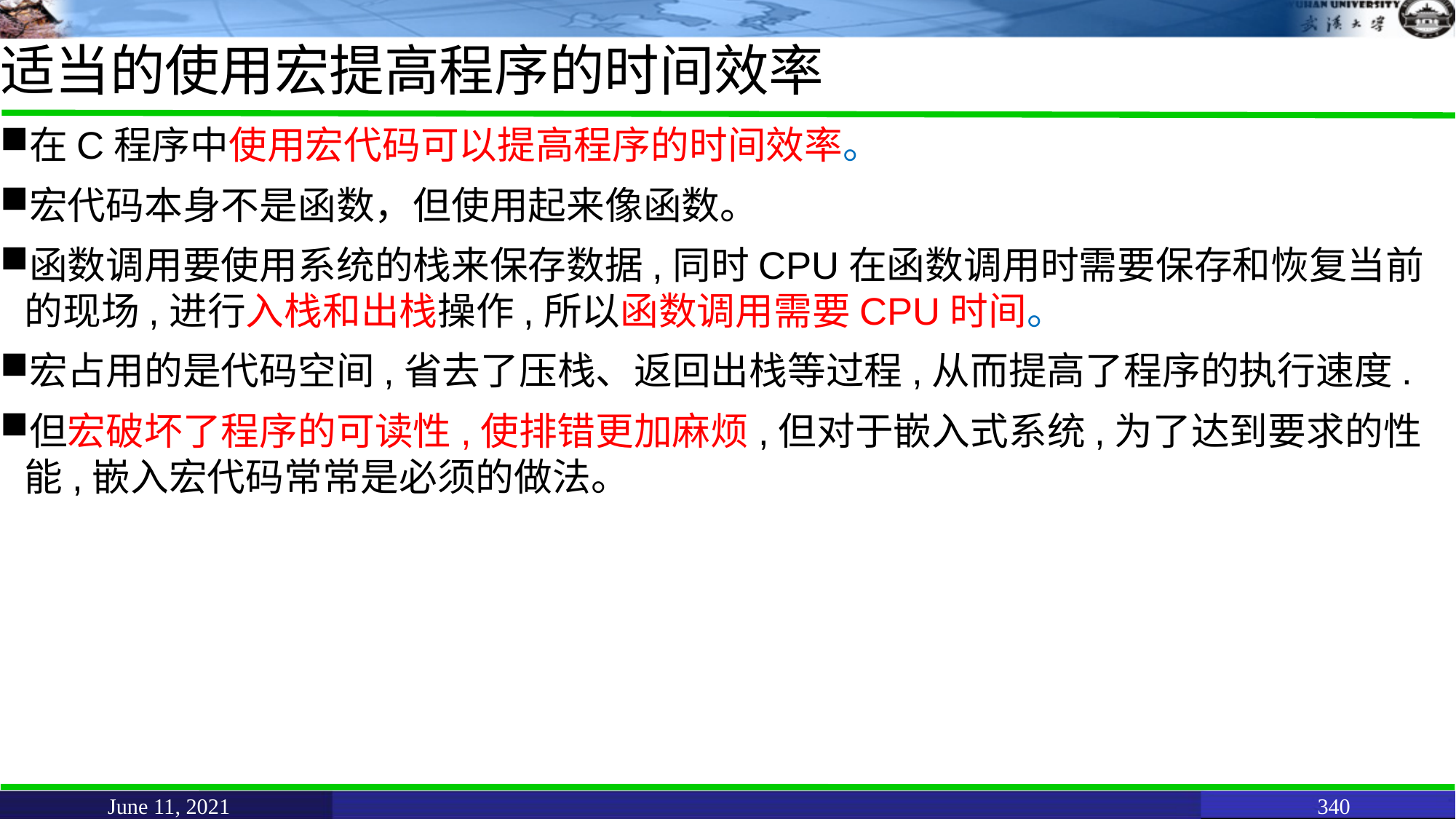

# 适当的使用宏提高程序的时间效率
在C程序中使用宏代码可以提高程序的时间效率。
宏代码本身不是函数，但使用起来像函数。
函数调用要使用系统的栈来保存数据,同时CPU在函数调用时需要保存和恢复当前的现场,进行入栈和出栈操作,所以函数调用需要CPU时间。
宏占用的是代码空间,省去了压栈、返回出栈等过程,从而提高了程序的执行速度.
但宏破坏了程序的可读性,使排错更加麻烦,但对于嵌入式系统,为了达到要求的性能,嵌入宏代码常常是必须的做法。
June 11, 2021

340